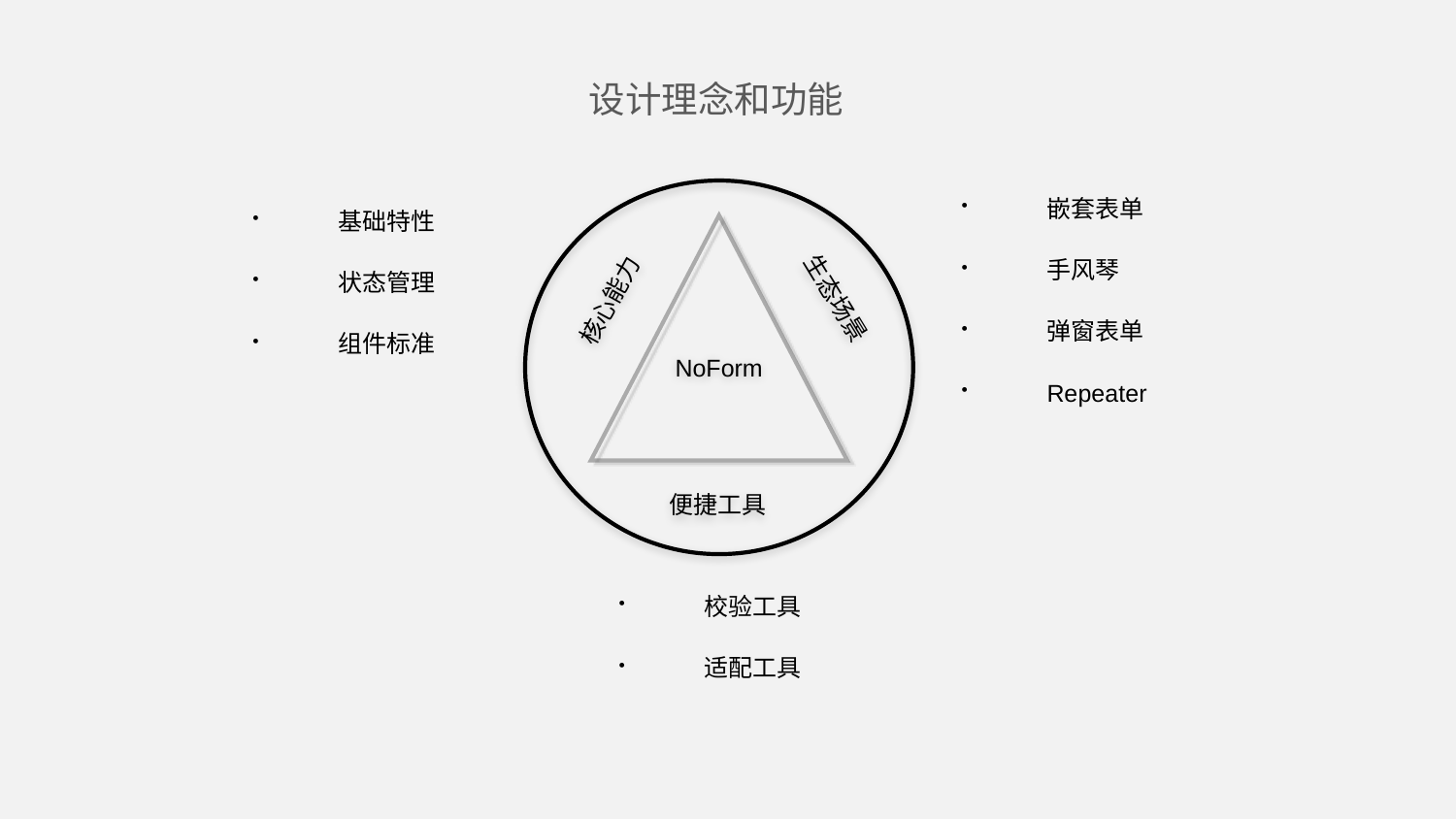

设计理念和功能
NoForm
嵌套表单
手风琴
弹窗表单
Repeater
基础特性
状态管理
组件标准

核心能力
生态场景
便捷工具
校验工具
适配工具